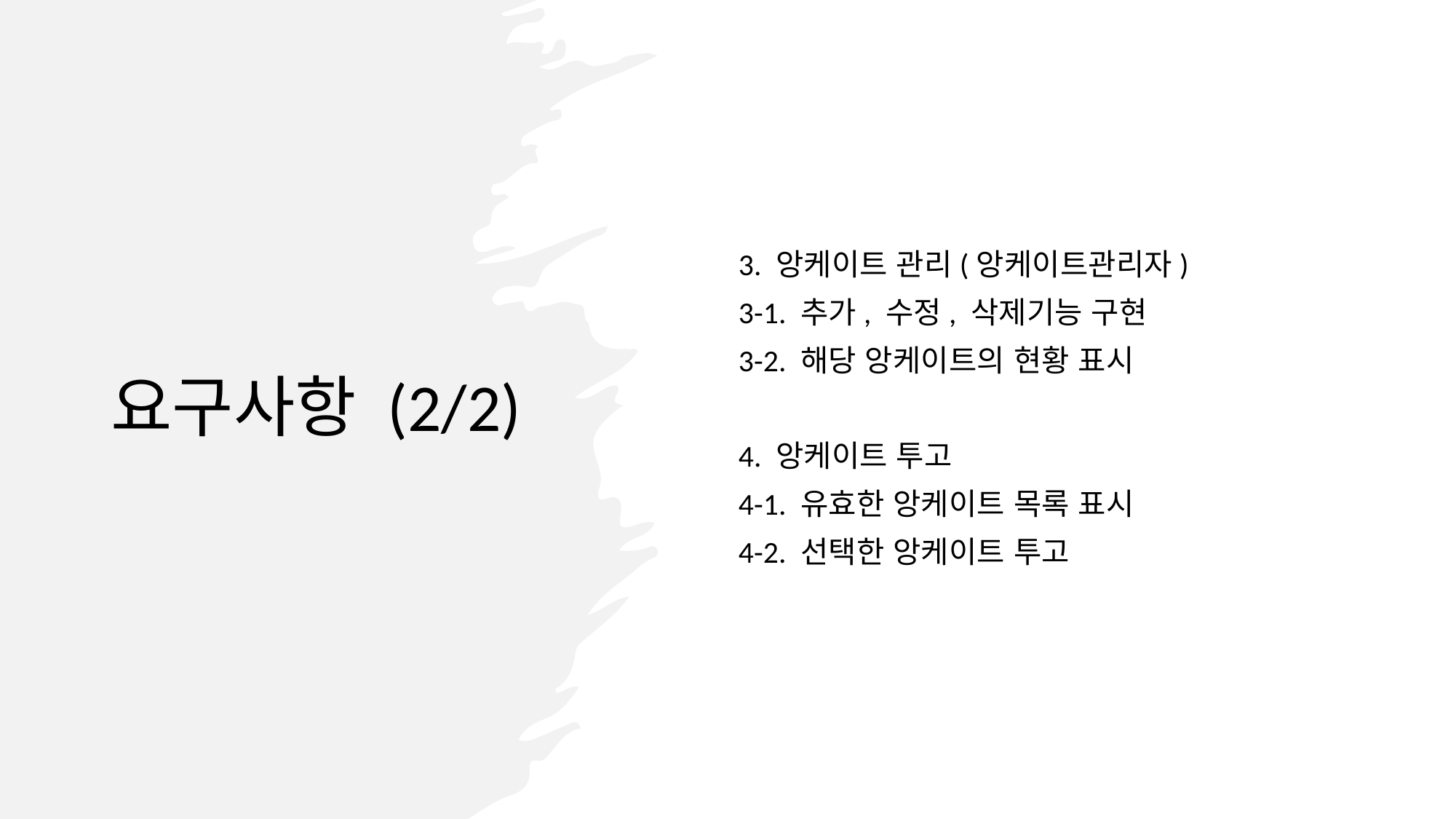

# 요구사항 (2/2)
3. 앙케이트 관리(앙케이트관리자)
3-1. 추가, 수정, 삭제기능 구현
3-2. 해당 앙케이트의 현황 표시

4. 앙케이트 투고
4-1. 유효한 앙케이트 목록 표시
4-2. 선택한 앙케이트 투고